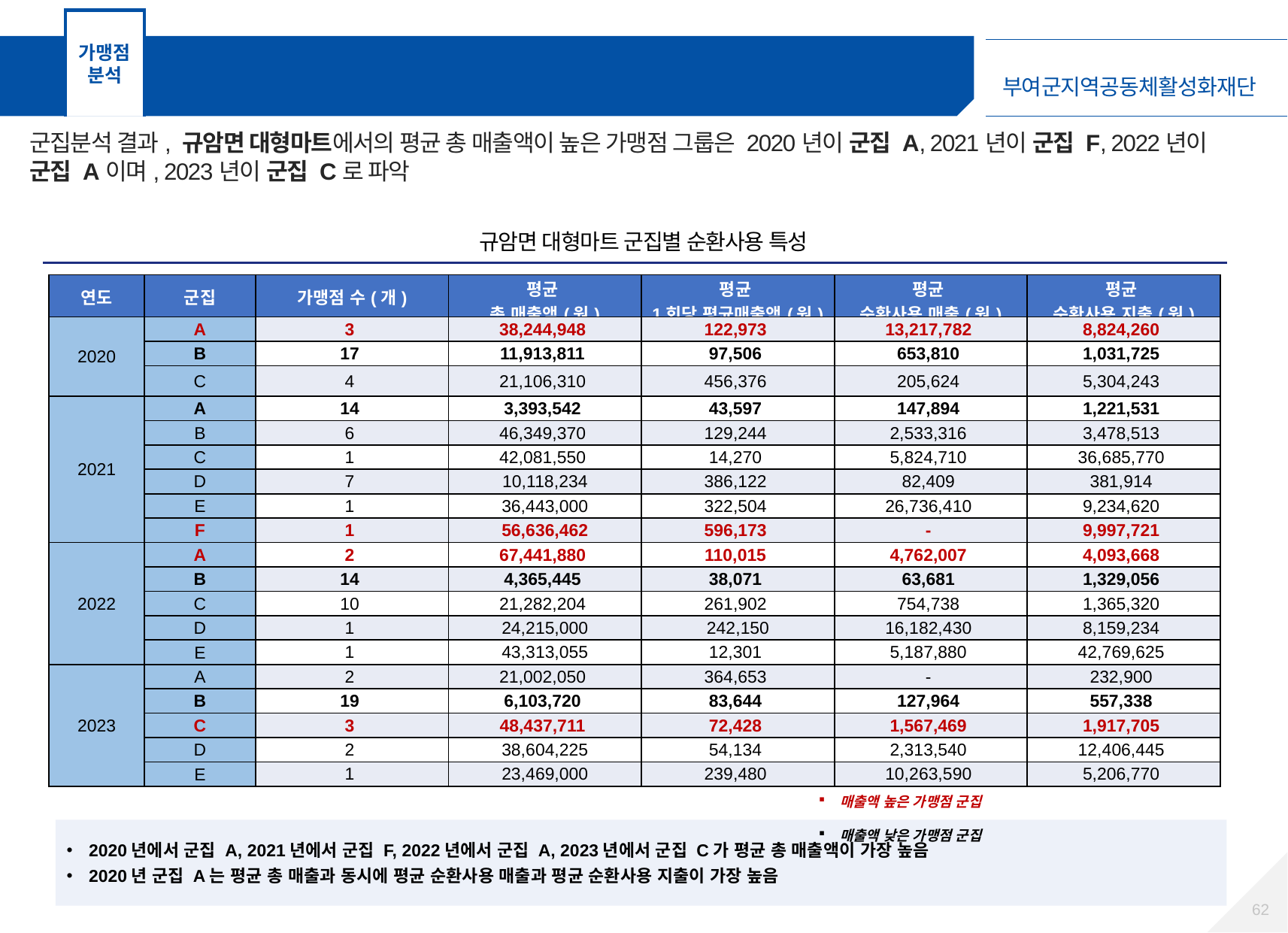

가맹점
분석
가맹점 군집분석 – 규암면 대형마트 가맹점
군집분석 결과, 규암면 대형마트에서의 평균 총 매출액이 높은 가맹점 그룹은 2020년이 군집 A, 2021년이 군집 F, 2022년이 군집 A이며, 2023년이 군집 C로 파악
규암면 대형마트 군집별 순환사용 특성
| 연도 | 군집 | 가맹점 수(개) | 평균 총 매출액(원) | 평균 1회당 평균매출액(원) | 평균 순환사용 매출(원) | 평균 순환사용 지출(원) |
| --- | --- | --- | --- | --- | --- | --- |
| 2020 | A | 3 | 38,244,948 | 122,973 | 13,217,782 | 8,824,260 |
|  | B | 17 | 11,913,811 | 97,506 | 653,810 | 1,031,725 |
|  | C | 4 | 21,106,310 | 456,376 | 205,624 | 5,304,243 |
| 2021 | A | 14 | 3,393,542 | 43,597 | 147,894 | 1,221,531 |
|  | B | 6 | 46,349,370 | 129,244 | 2,533,316 | 3,478,513 |
|  | C | 1 | 42,081,550 | 14,270 | 5,824,710 | 36,685,770 |
|  | D | 7 | 10,118,234 | 386,122 | 82,409 | 381,914 |
|  | E | 1 | 36,443,000 | 322,504 | 26,736,410 | 9,234,620 |
|  | F | 1 | 56,636,462 | 596,173 | - | 9,997,721 |
| 2022 | A | 2 | 67,441,880 | 110,015 | 4,762,007 | 4,093,668 |
|  | B | 14 | 4,365,445 | 38,071 | 63,681 | 1,329,056 |
|  | C | 10 | 21,282,204 | 261,902 | 754,738 | 1,365,320 |
|  | D | 1 | 24,215,000 | 242,150 | 16,182,430 | 8,159,234 |
|  | E | 1 | 43,313,055 | 12,301 | 5,187,880 | 42,769,625 |
| 2023 | A | 2 | 21,002,050 | 364,653 | - | 232,900 |
|  | B | 19 | 6,103,720 | 83,644 | 127,964 | 557,338 |
|  | C | 3 | 48,437,711 | 72,428 | 1,567,469 | 1,917,705 |
|  | D | 2 | 38,604,225 | 54,134 | 2,313,540 | 12,406,445 |
|  | E | 1 | 23,469,000 | 239,480 | 10,263,590 | 5,206,770 |
매출액 높은 가맹점 군집

매출액 낮은 가맹점 군집
2020년에서 군집 A, 2021년에서 군집 F, 2022년에서 군집 A, 2023년에서 군집 C가 평균 총 매출액이 가장 높음
2020년 군집 A는 평균 총 매출과 동시에 평균 순환사용 매출과 평균 순환사용 지출이 가장 높음
62